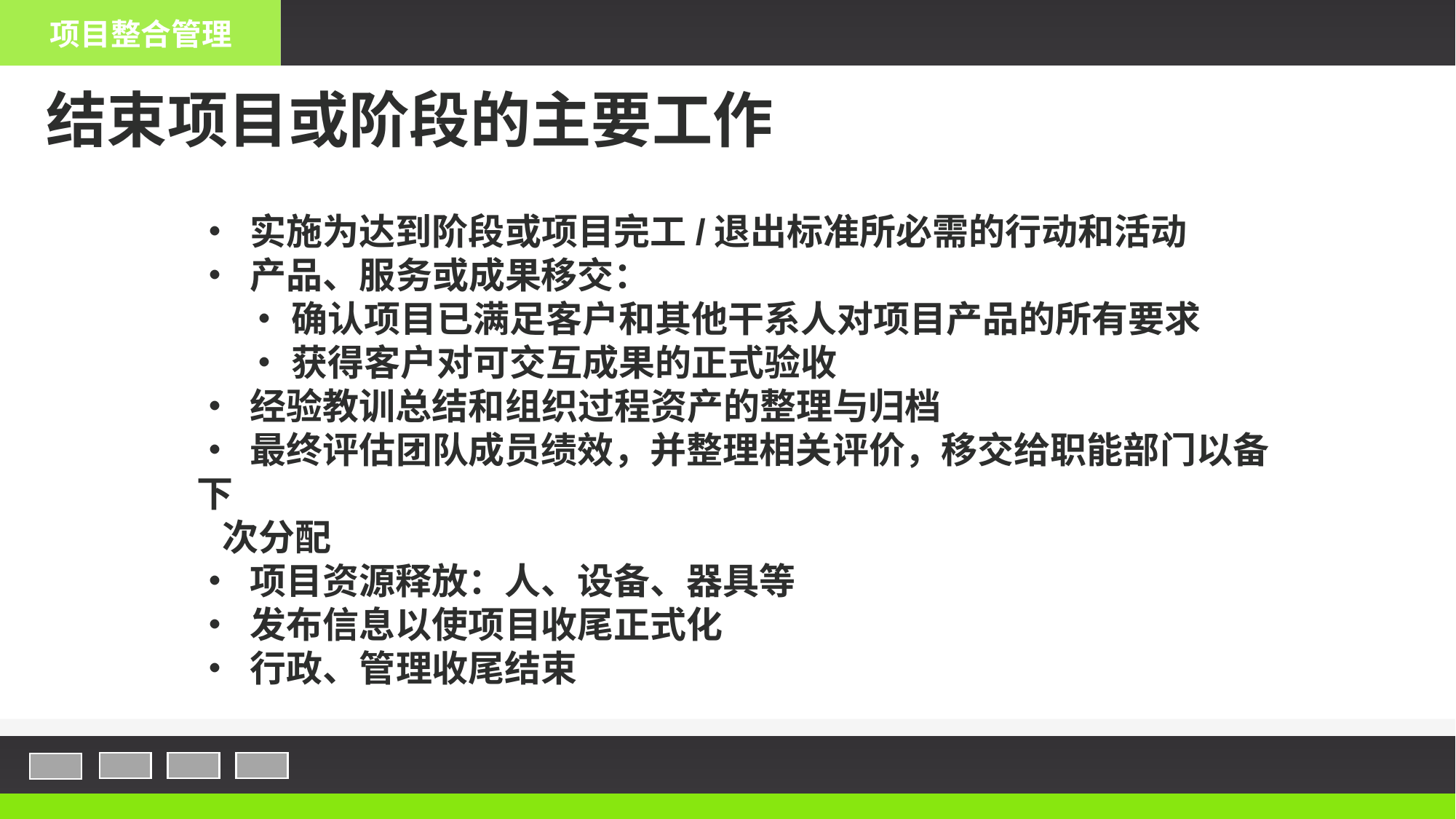

项目整合管理
结束项目或阶段的主要工作
• 实施为达到阶段或项目完工/退出标准所必需的行动和活动
• 产品、服务或成果移交：
      •确认项目已满足客户和其他干系人对项目产品的所有要求
      •获得客户对可交互成果的正式验收
• 经验教训总结和组织过程资产的整理与归档
• 最终评估团队成员绩效，并整理相关评价，移交给职能部门以备下
  次分配
• 项目资源释放：人、设备、器具等
• 发布信息以使项目收尾正式化
• 行政、管理收尾结束